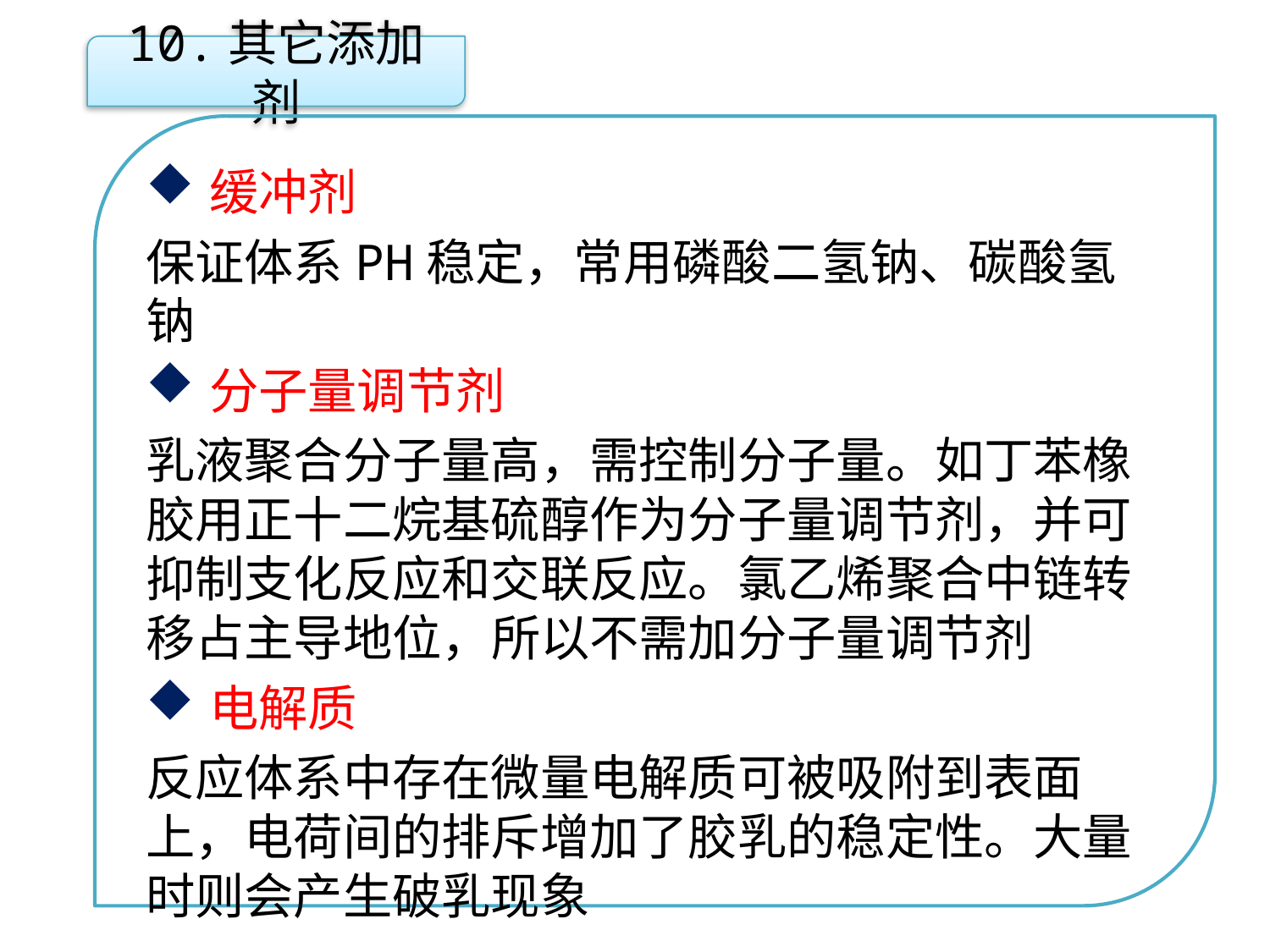

10.其它添加剂
缓冲剂
保证体系PH稳定，常用磷酸二氢钠、碳酸氢钠
分子量调节剂
乳液聚合分子量高，需控制分子量。如丁苯橡胶用正十二烷基硫醇作为分子量调节剂，并可抑制支化反应和交联反应。氯乙烯聚合中链转移占主导地位，所以不需加分子量调节剂
电解质
反应体系中存在微量电解质可被吸附到表面上，电荷间的排斥增加了胶乳的稳定性。大量时则会产生破乳现象
点击添加文本
点击添加文本
点击添加文本
点击添加文本